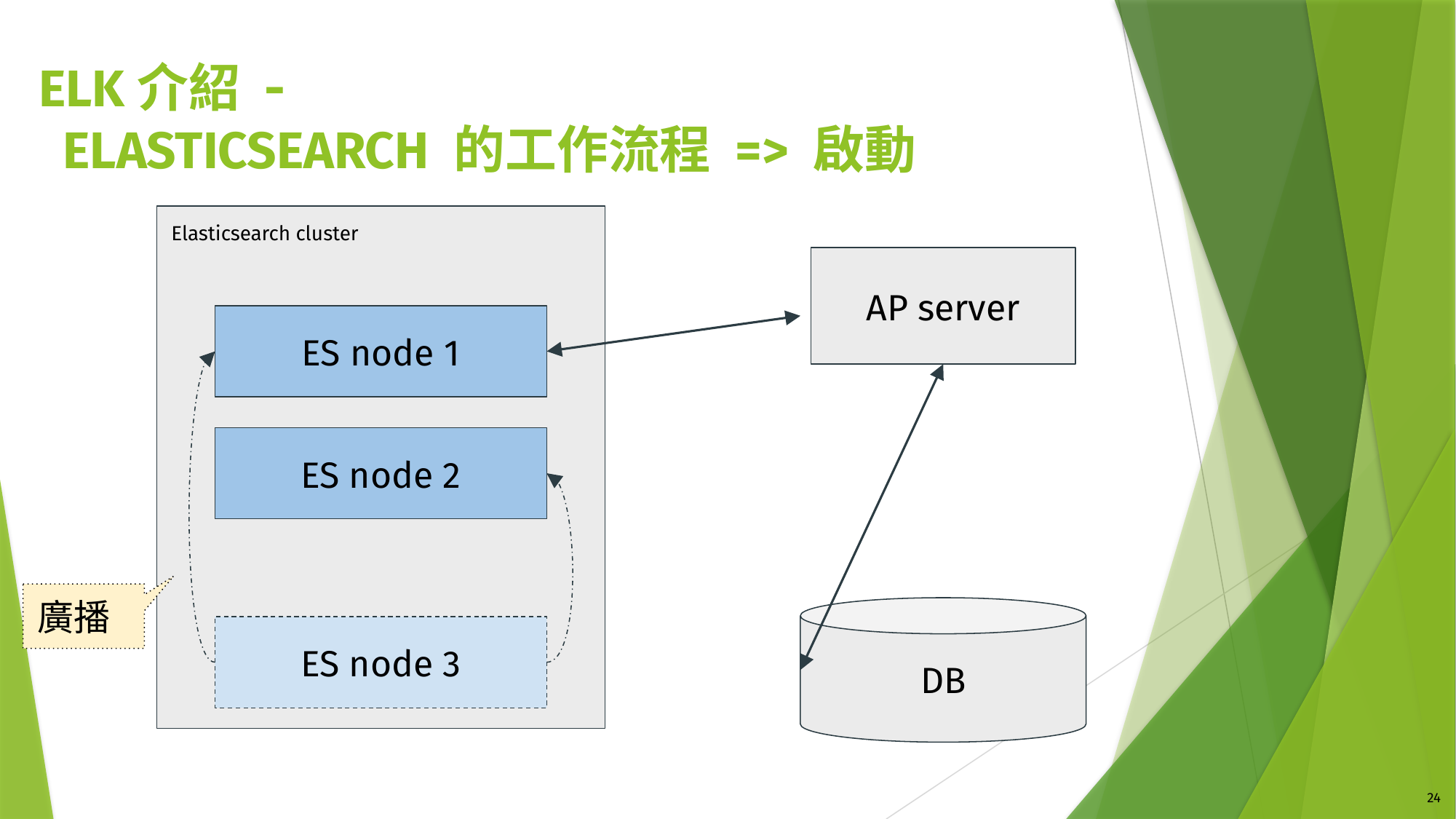

# ELK介紹 - Elasticsearch 的工作流程 => 啟動
Elasticsearch cluster
AP server
ES node 1
ES node 2
廣播
DB
ES node 3
24